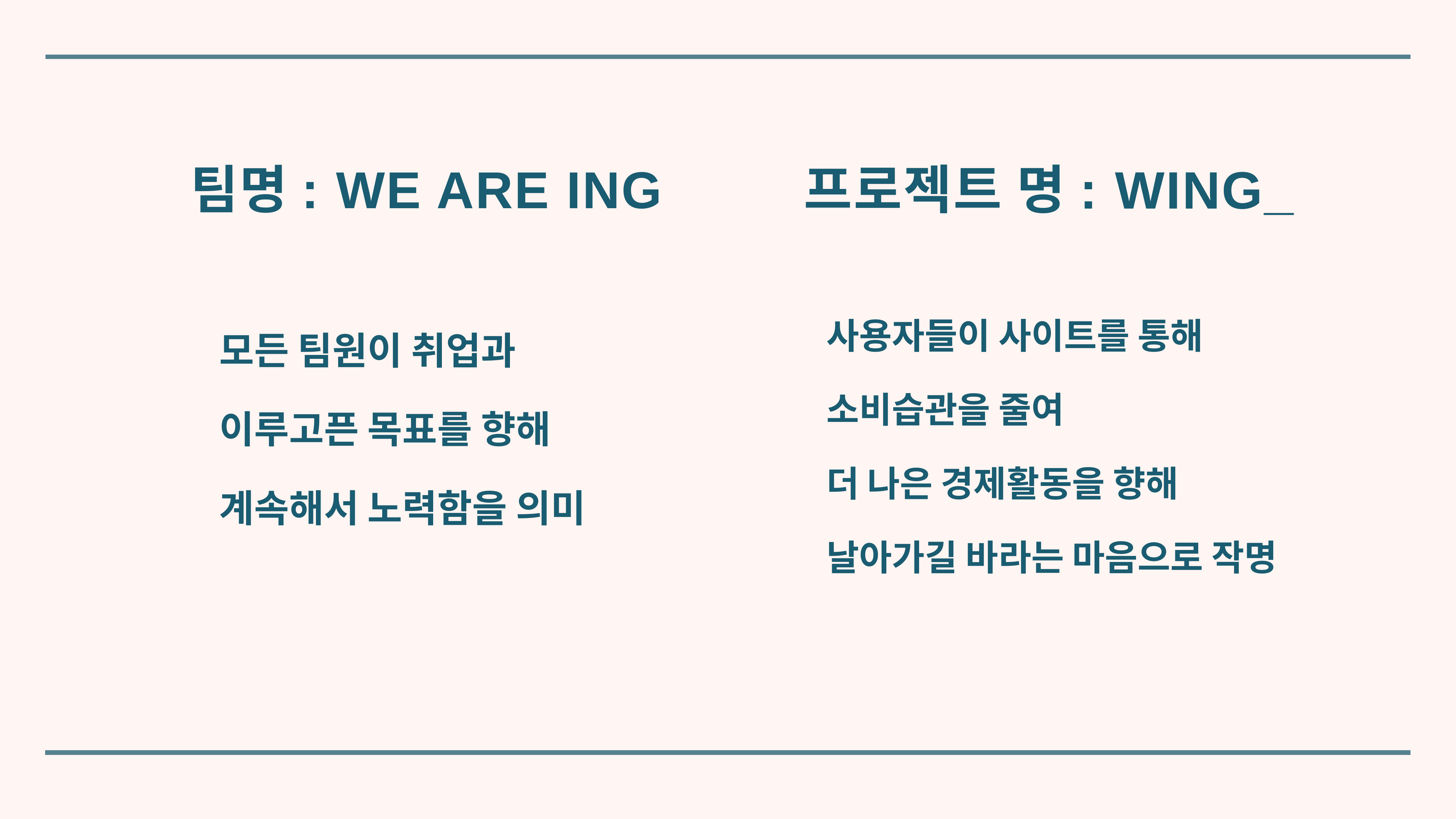

프로젝트 명: WING_
# 팀명: We Are ing
사용자들이 사이트를 통해
소비습관을 줄여
더 나은 경제활동을 향해
날아가길 바라는 마음으로 작명
모든 팀원이 취업과
이루고픈 목표를 향해
계속해서 노력함을 의미